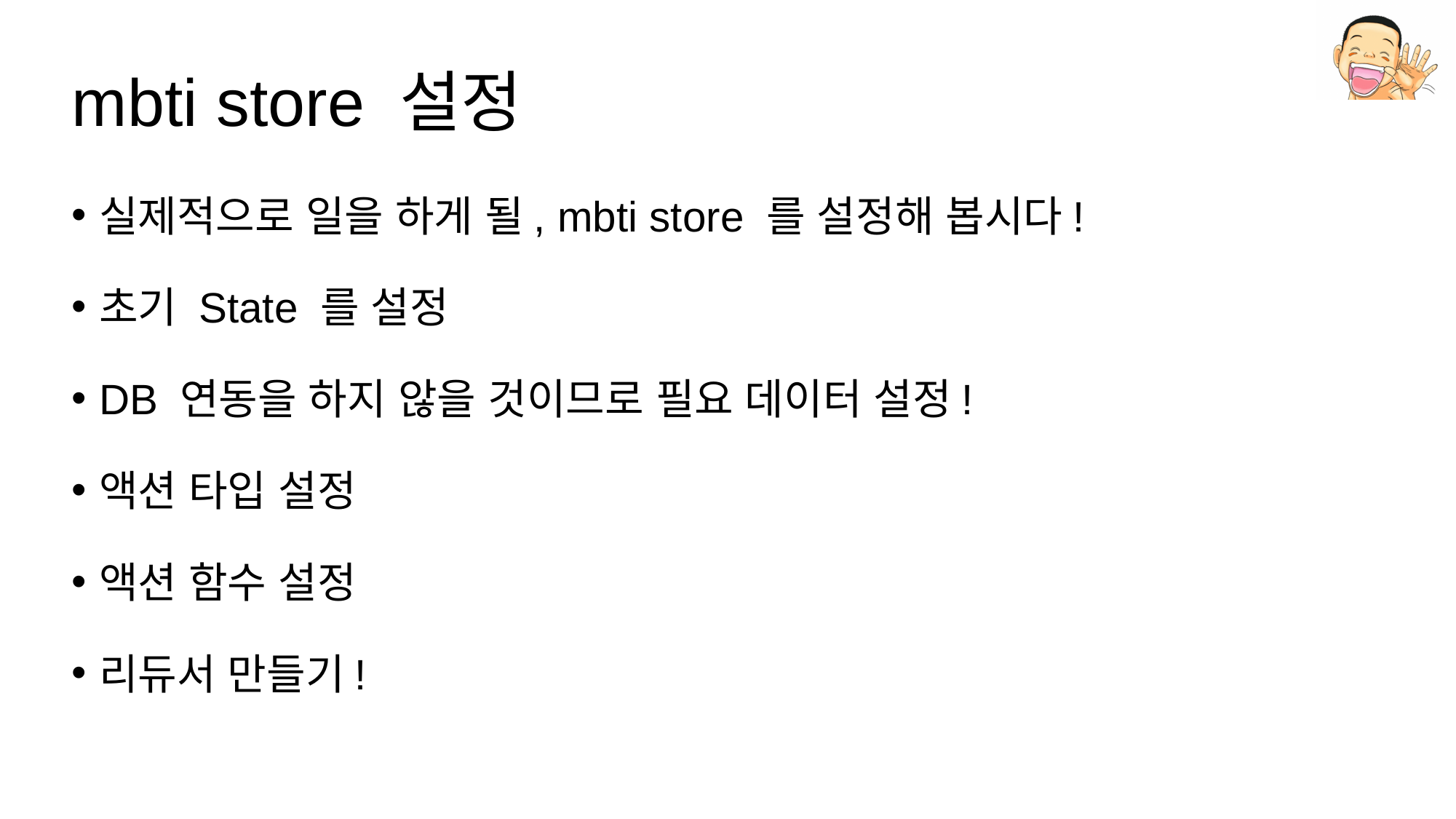

# mbti store 설정
실제적으로 일을 하게 될, mbti store 를 설정해 봅시다!
초기 State 를 설정
DB 연동을 하지 않을 것이므로 필요 데이터 설정!
액션 타입 설정
액션 함수 설정
리듀서 만들기!